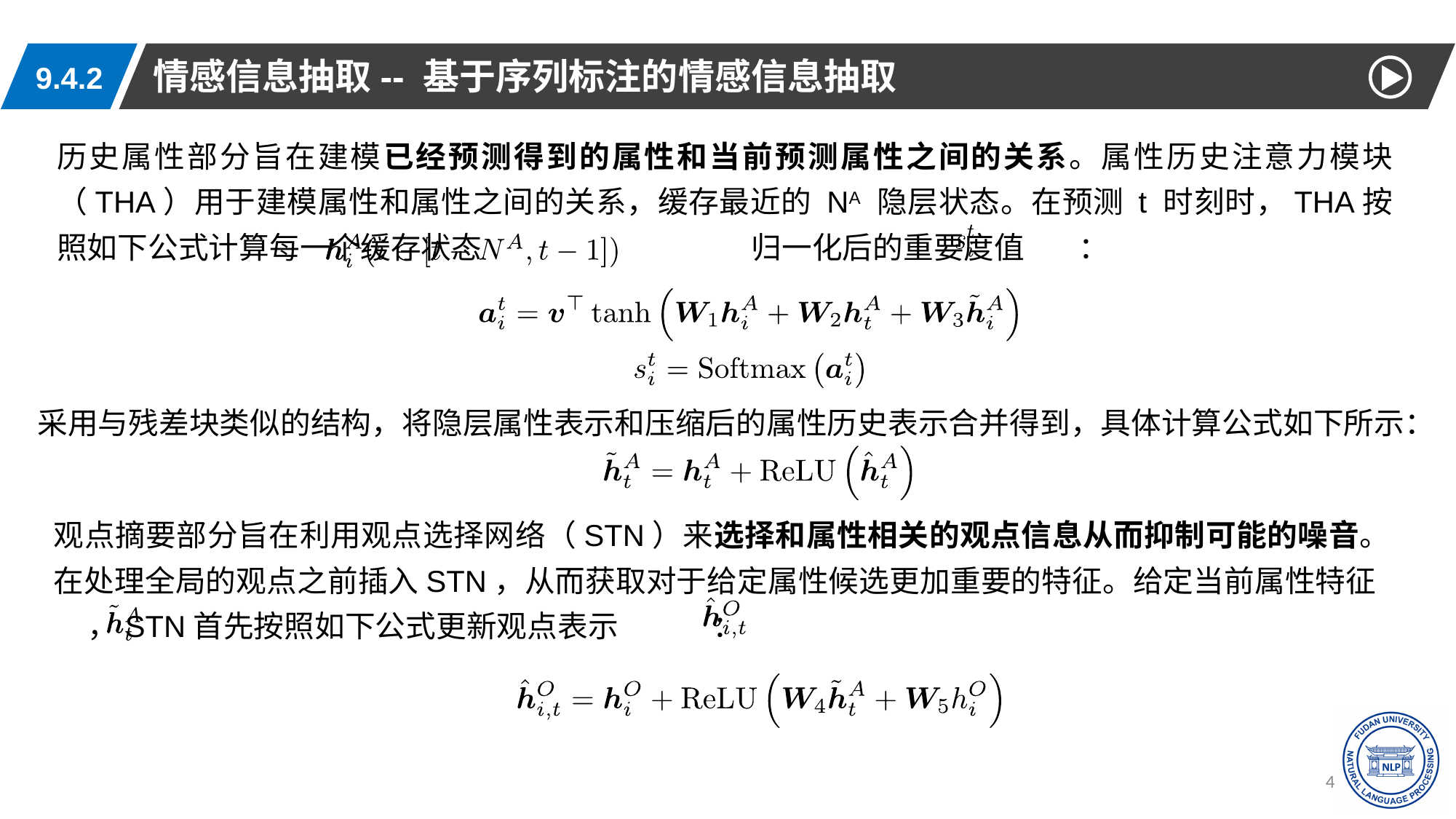

情感信息抽取-- 基于序列标注的情感信息抽取
9.4.2

历史属性部分旨在建模已经预测得到的属性和当前预测属性之间的关系。属性历史注意力模块（THA）用于建模属性和属性之间的关系，缓存最近的 NA 隐层状态。在预测 t 时刻时，THA按照如下公式计算每一个缓存状态                                        归一化后的重要度值        ：

采用与残差块类似的结构，将隐层属性表示和压缩后的属性历史表示合并得到，具体计算公式如下所示：

观点摘要部分旨在利用观点选择网络（STN）来选择和属性相关的观点信息从而抑制可能的噪音。在处理全局的观点之前插入STN，从而获取对于给定属性候选更加重要的特征。给定当前属性特征        ，STN首先按照如下公式更新观点表示              ：

48